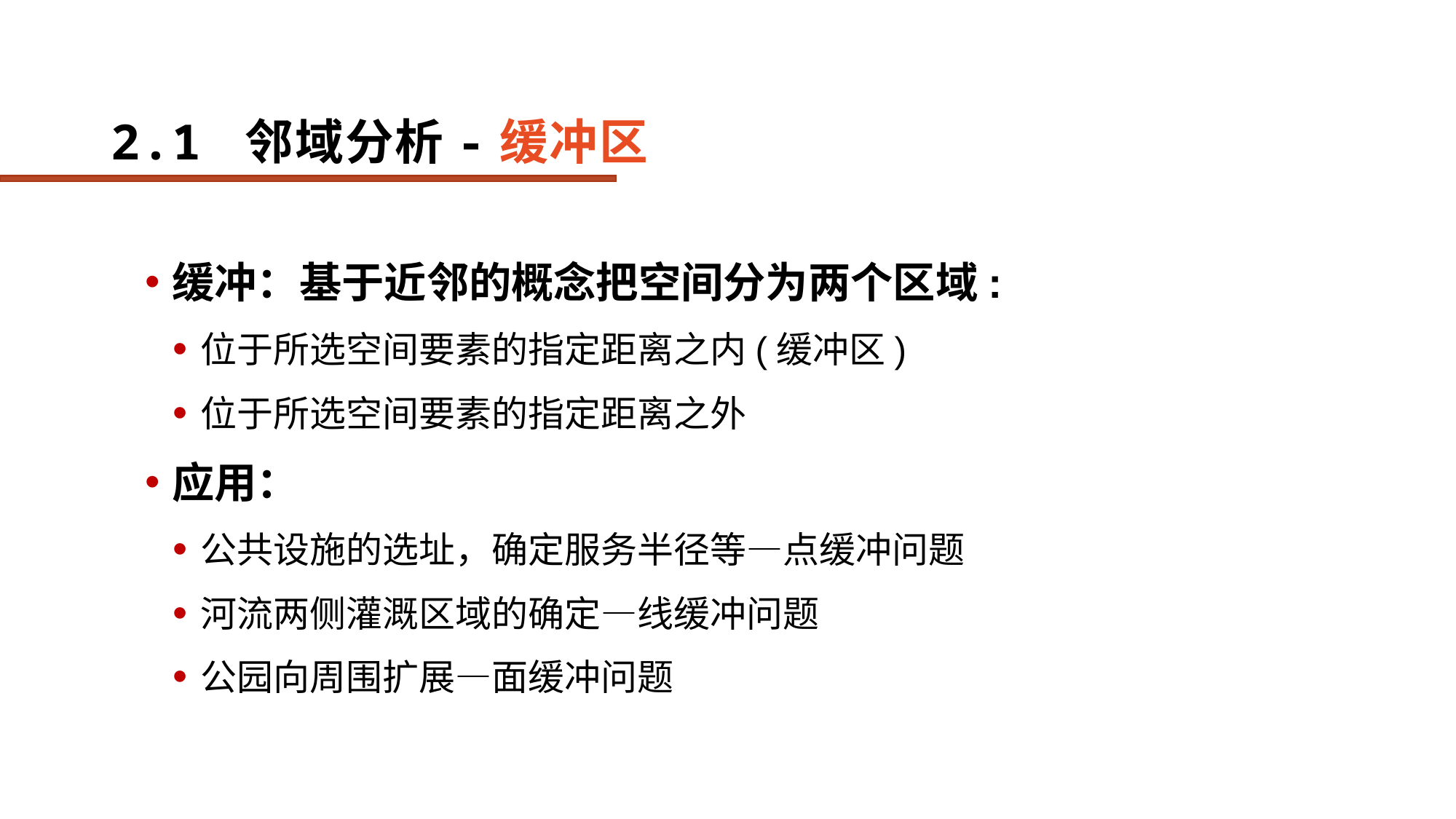

# 2.1 邻域分析-缓冲区
缓冲：基于近邻的概念把空间分为两个区域:
位于所选空间要素的指定距离之内(缓冲区)
位于所选空间要素的指定距离之外
应用：
公共设施的选址，确定服务半径等—点缓冲问题
河流两侧灌溉区域的确定—线缓冲问题
公园向周围扩展—面缓冲问题